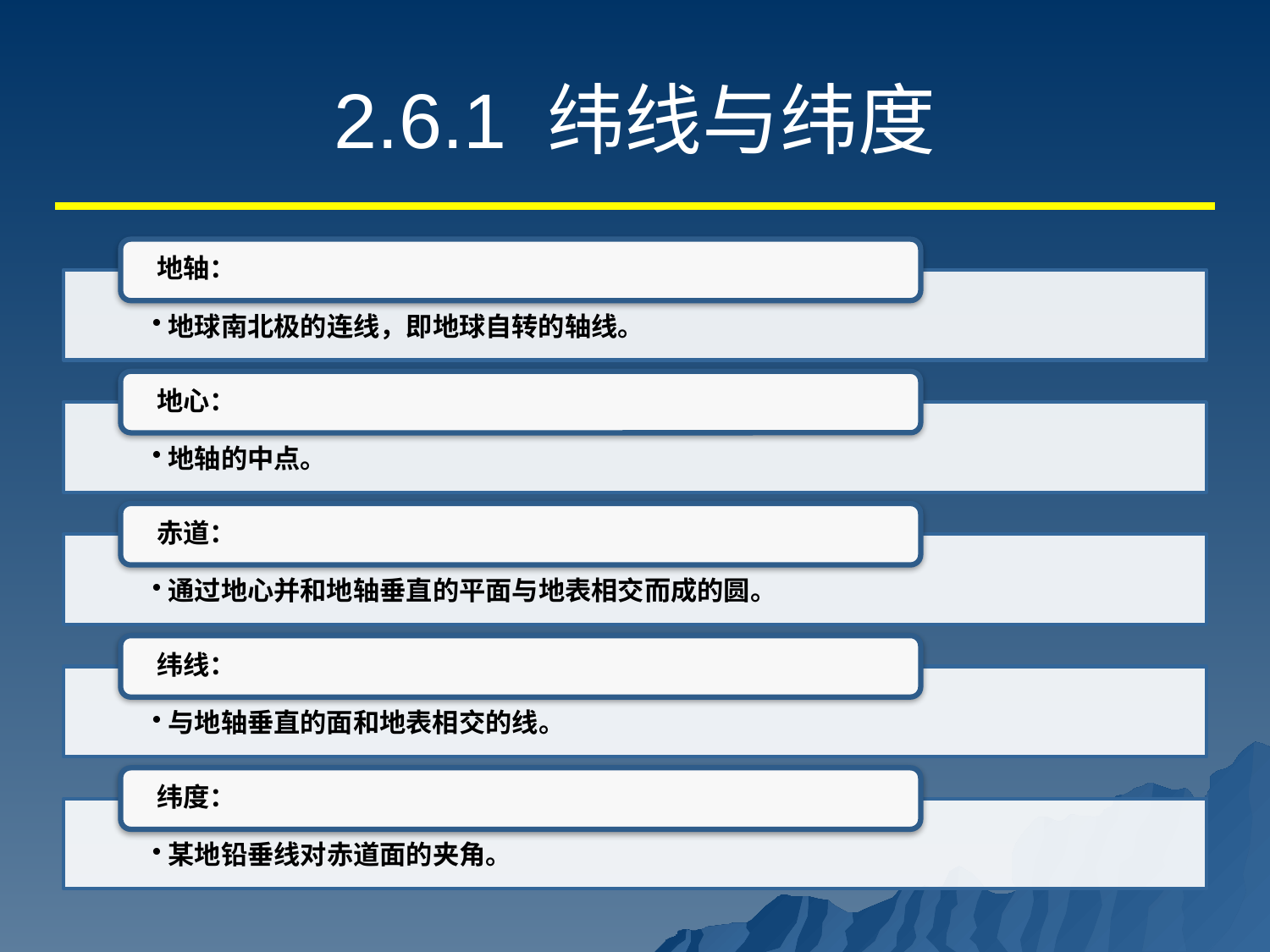

# 2.6.1 纬线与纬度
地球南北极的连线，即地球自转的轴线。
地轴：
地轴的中点。
地心：
通过地心并和地轴垂直的平面与地表相交而成的圆。
赤道：
与地轴垂直的面和地表相交的线。
纬线：
某地铅垂线对赤道面的夹角。
纬度：